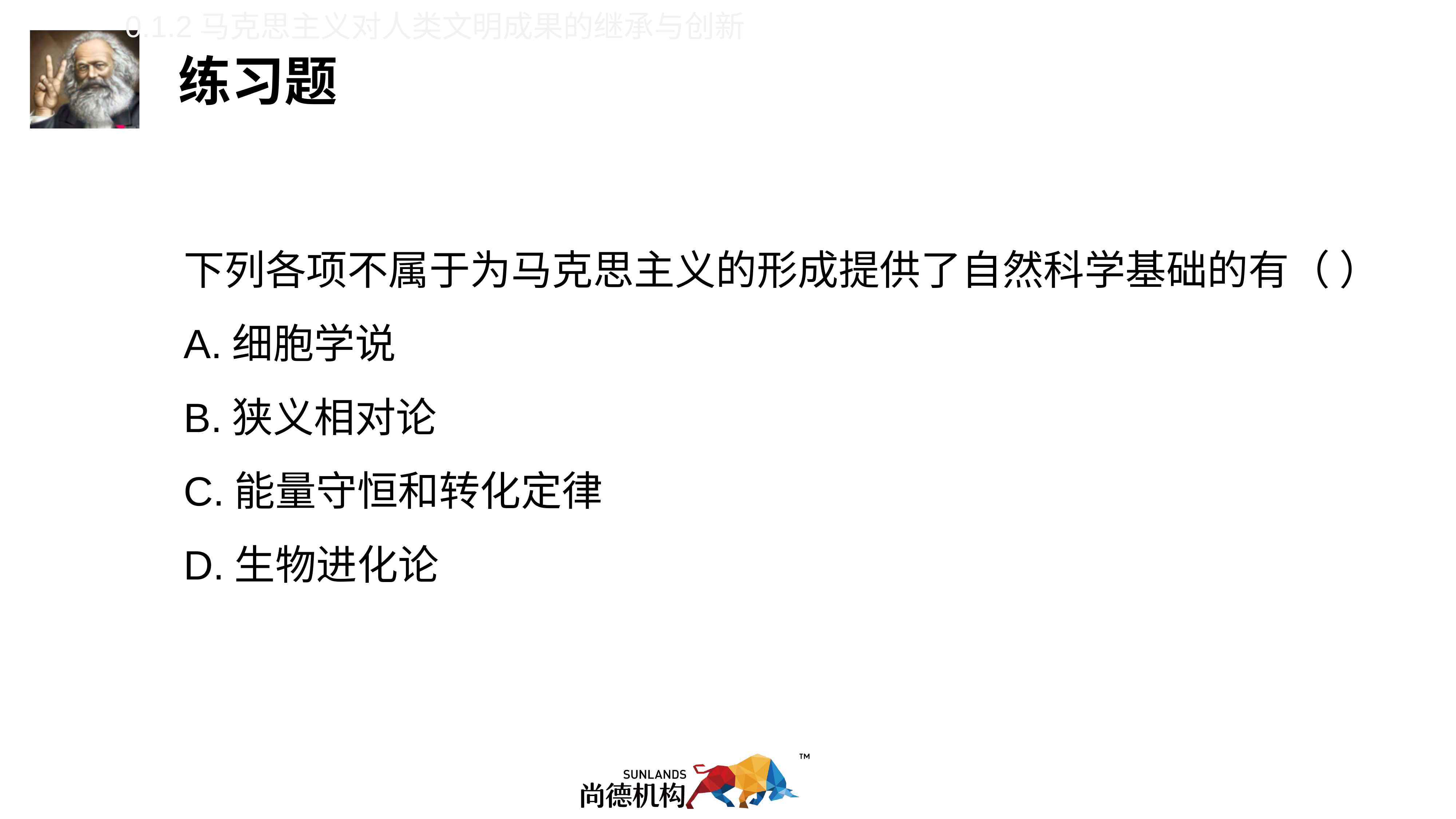

0.1.2马克思主义对人类文明成果的继承与创新
下列各项不属于为马克思主义的形成提供了自然科学基础的有（ ）
A.细胞学说
B.狭义相对论
C.能量守恒和转化定律
D.生物进化论